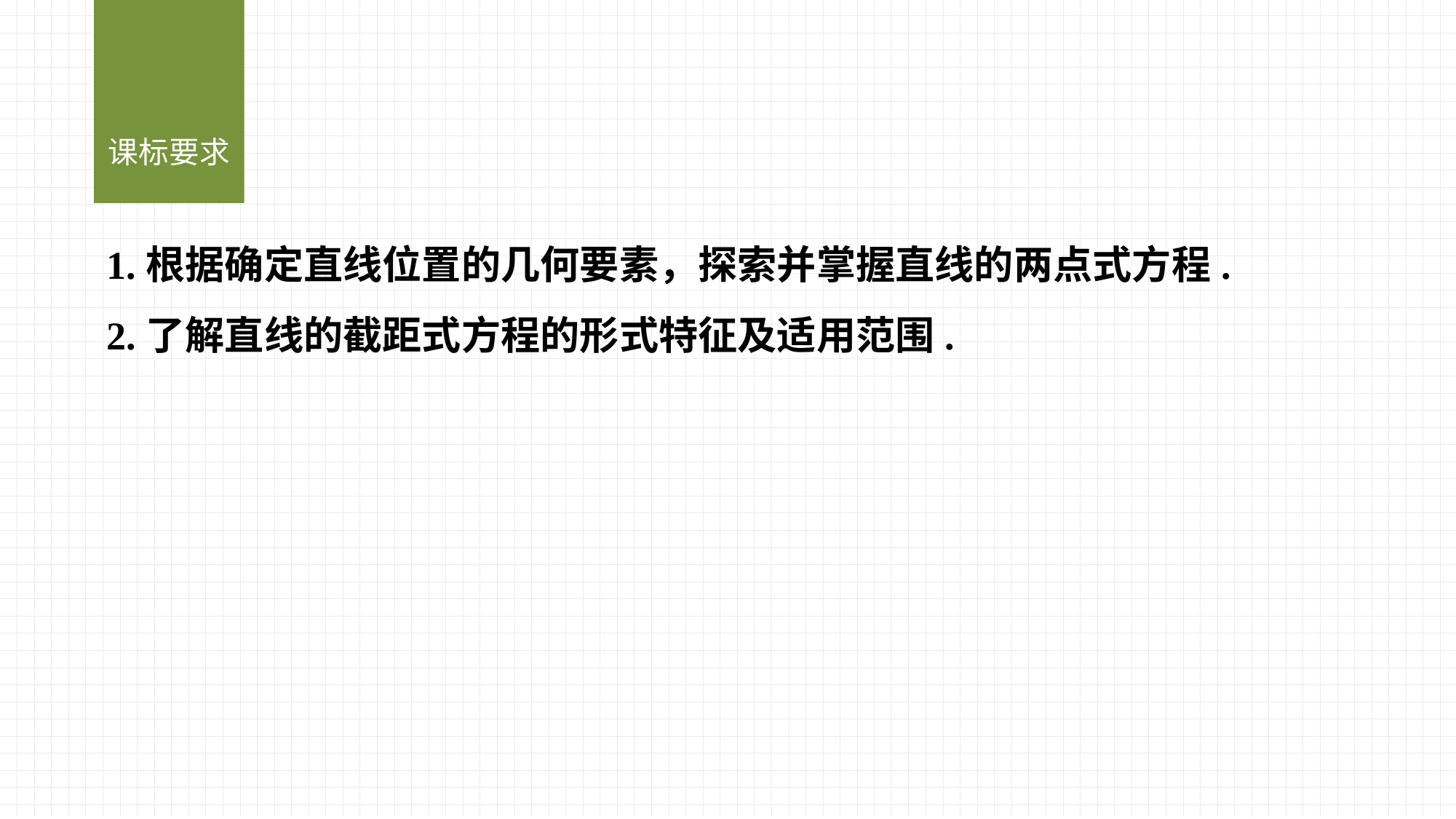

课标要求
1.根据确定直线位置的几何要素，探索并掌握直线的两点式方程.
2.了解直线的截距式方程的形式特征及适用范围.